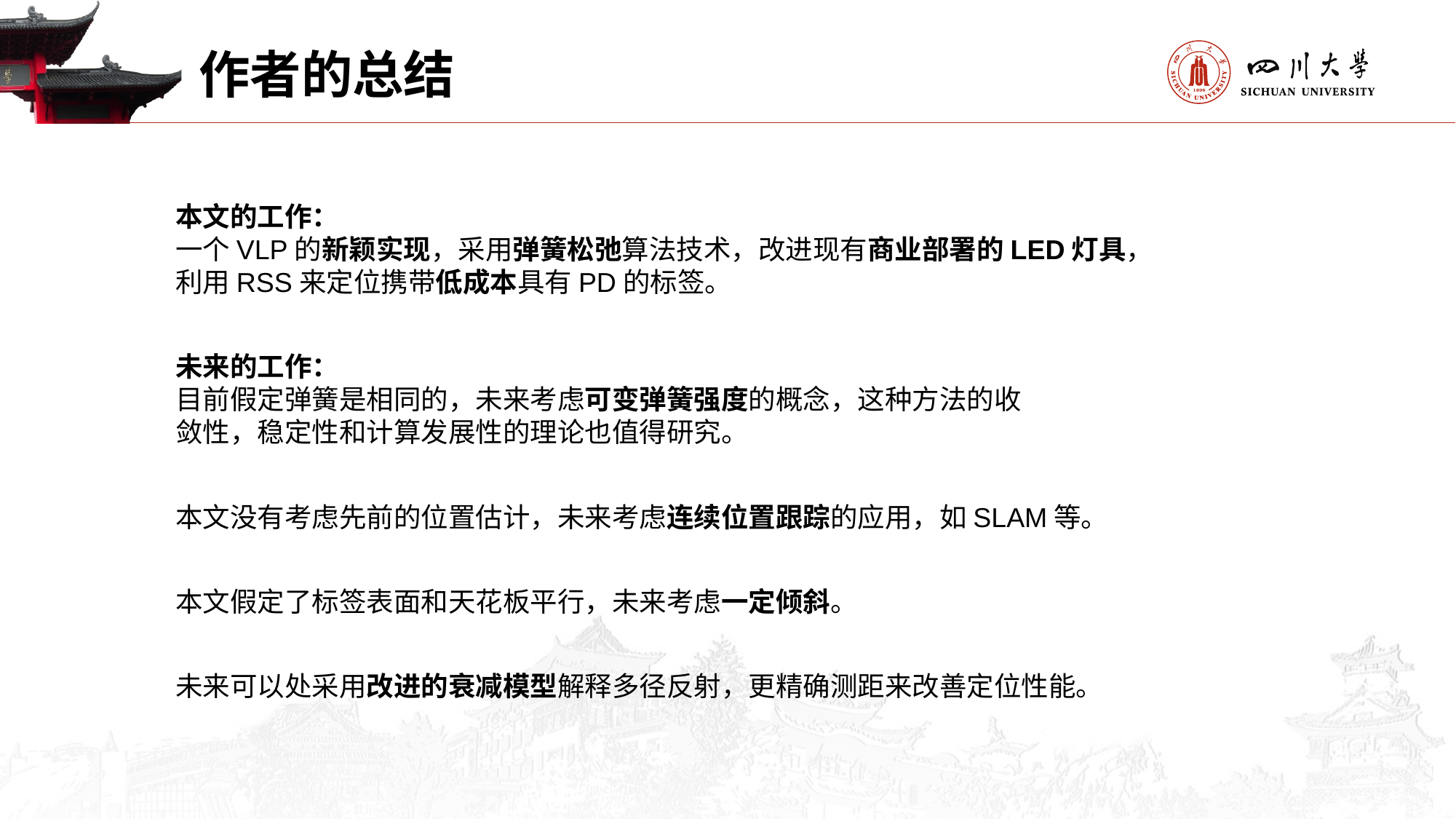

# 作者的总结
本文的工作：
一个VLP的新颖实现，采用弹簧松弛算法技术，改进现有商业部署的LED灯具，利用RSS来定位携带低成本具有PD的标签。
未来的工作：
目前假定弹簧是相同的，未来考虑可变弹簧强度的概念，这种方法的收敛性，稳定性和计算发展性的理论也值得研究。
本文没有考虑先前的位置估计，未来考虑连续位置跟踪的应用，如SLAM等。
本文假定了标签表面和天花板平行，未来考虑一定倾斜。
未来可以处采用改进的衰减模型解释多径反射，更精确测距来改善定位性能。